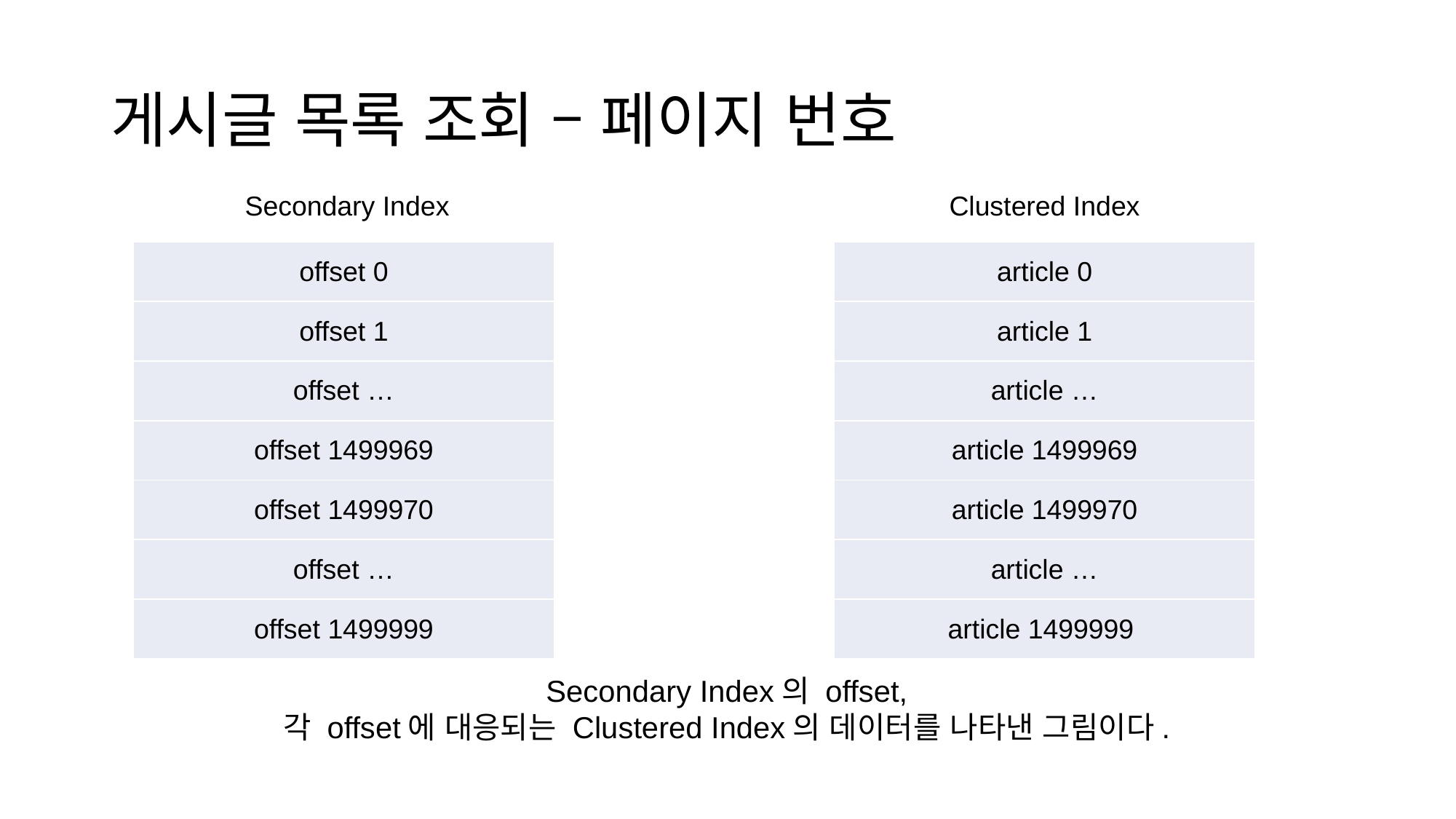

# 게시글 목록 조회 – 페이지 번호
Secondary Index
Clustered Index
| offset 0 |
| --- |
| offset 1 |
| offset … |
| offset 1499969 |
| offset 1499970 |
| offset … |
| offset 1499999 |
| article 0 |
| --- |
| article 1 |
| article … |
| article 1499969 |
| article 1499970 |
| article … |
| article 1499999 |
Secondary Index의 offset,
각 offset에 대응되는 Clustered Index의 데이터를 나타낸 그림이다.